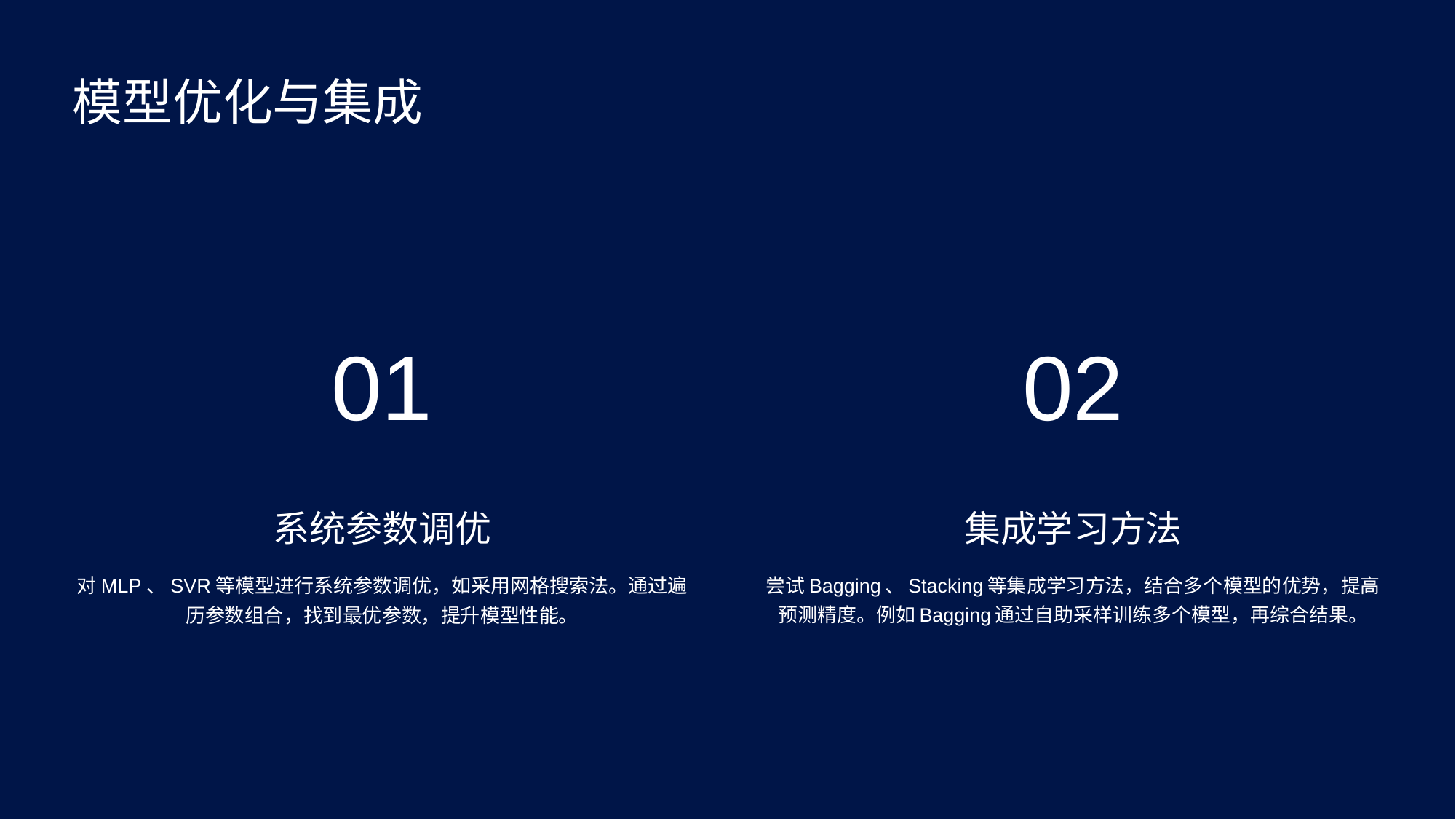

模型优化与集成

01
02
系统参数调优
集成学习方法
对MLP、SVR等模型进行系统参数调优，如采用网格搜索法。通过遍历参数组合，找到最优参数，提升模型性能。
尝试Bagging、Stacking等集成学习方法，结合多个模型的优势，提高预测精度。例如Bagging通过自助采样训练多个模型，再综合结果。